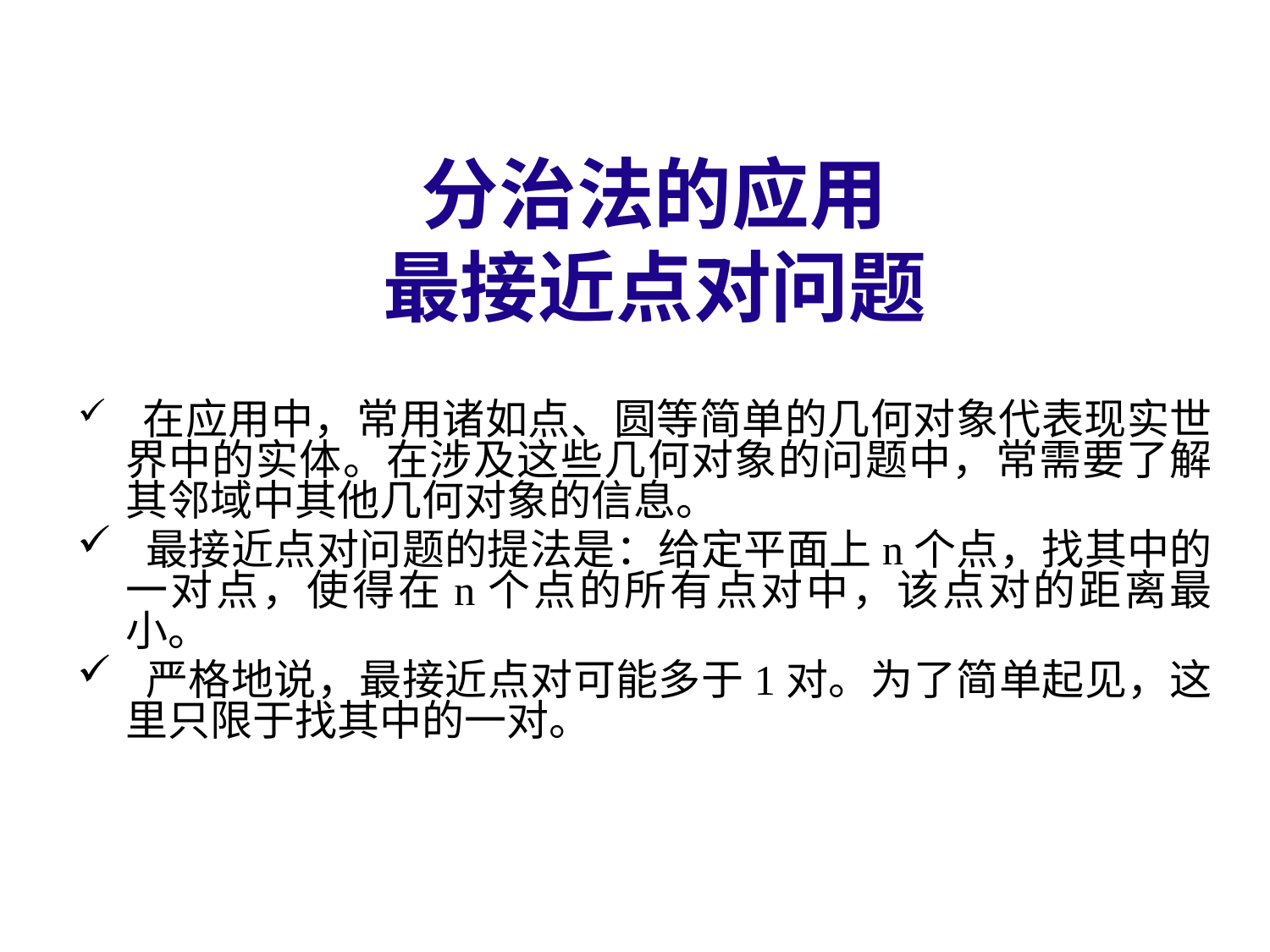

# 分治法的应用 最接近点对问题
 在应用中，常用诸如点、圆等简单的几何对象代表现实世界中的实体。在涉及这些几何对象的问题中，常需要了解其邻域中其他几何对象的信息。
 最接近点对问题的提法是：给定平面上n个点，找其中的一对点，使得在n个点的所有点对中，该点对的距离最小。
 严格地说，最接近点对可能多于1对。为了简单起见，这里只限于找其中的一对。